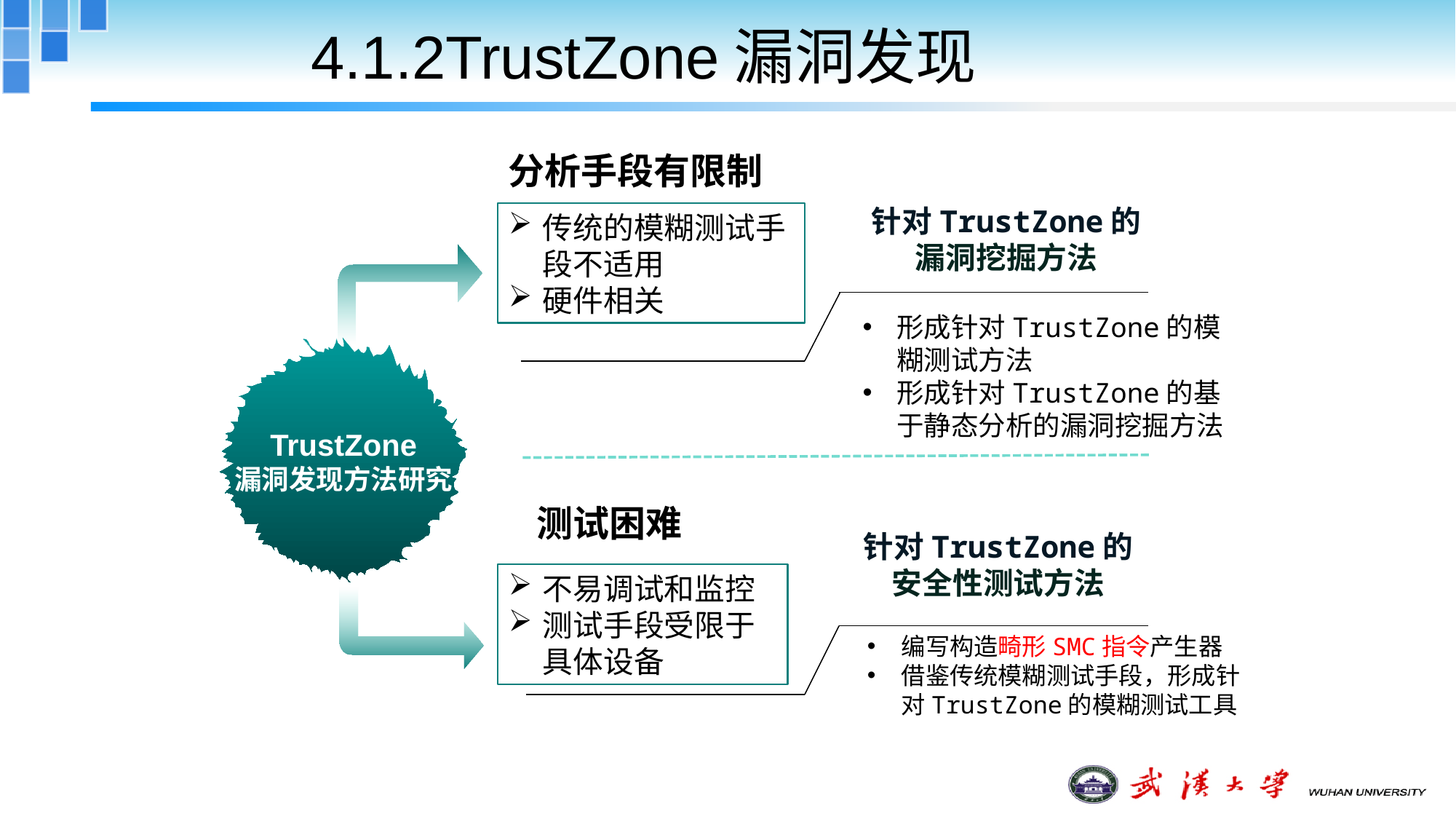

# 4.1.2TrustZone漏洞发现
分析手段有限制
针对TrustZone的
漏洞挖掘方法
传统的模糊测试手段不适用
硬件相关

形成针对TrustZone的模糊测试方法
形成针对TrustZone的基于静态分析的漏洞挖掘方法

TrustZone
漏洞发现方法研究
测试困难
针对TrustZone的
安全性测试方法
不易调试和监控
测试手段受限于具体设备

编写构造畸形SMC指令产生器
借鉴传统模糊测试手段，形成针对TrustZone的模糊测试工具